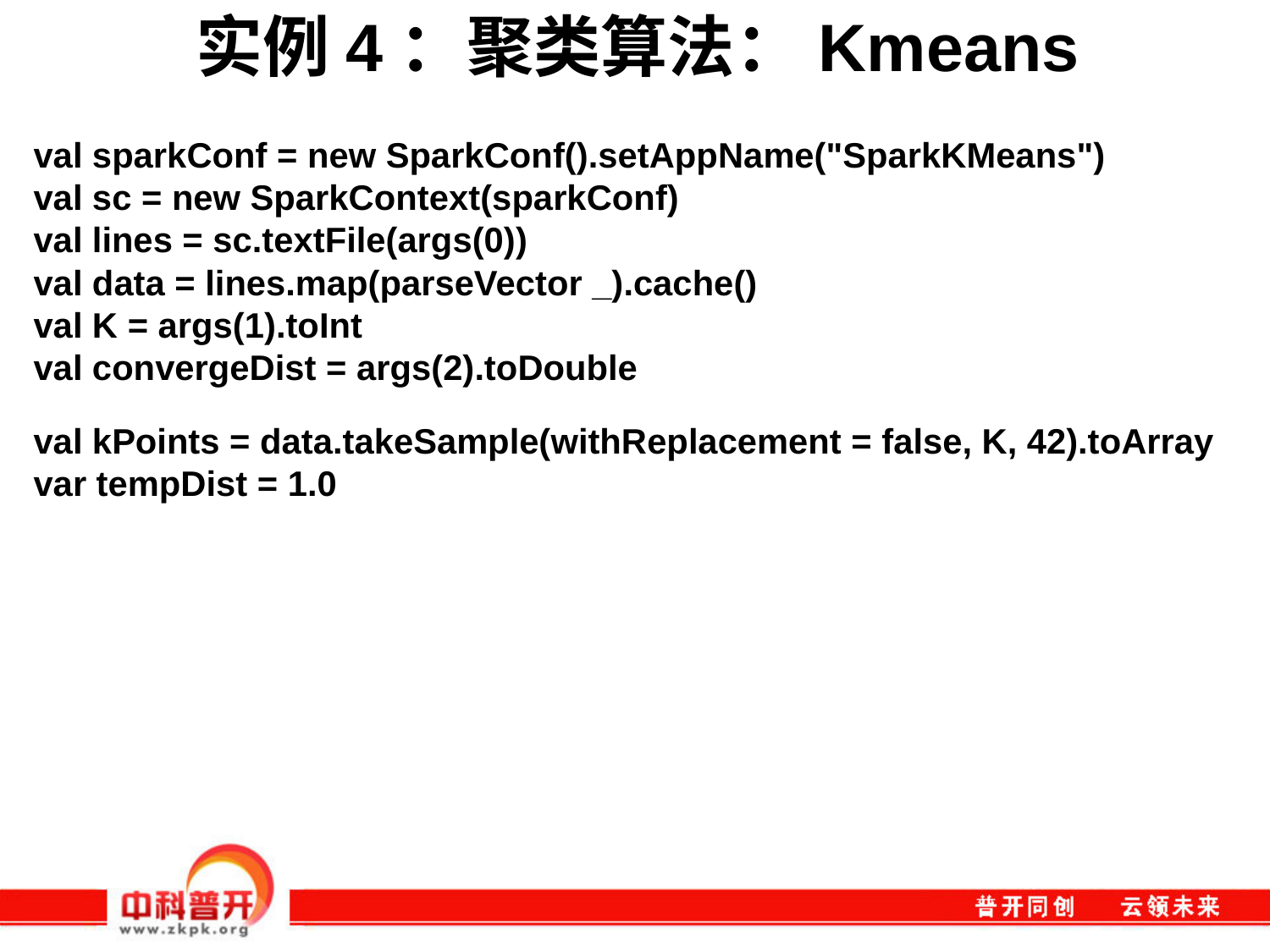

# 实例4：聚类算法：Kmeans
val sparkConf = new SparkConf().setAppName("SparkKMeans")
val sc = new SparkContext(sparkConf)
val lines = sc.textFile(args(0))
val data = lines.map(parseVector _).cache()
val K = args(1).toInt
val convergeDist = args(2).toDouble
val kPoints = data.takeSample(withReplacement = false, K, 42).toArray
var tempDist = 1.0